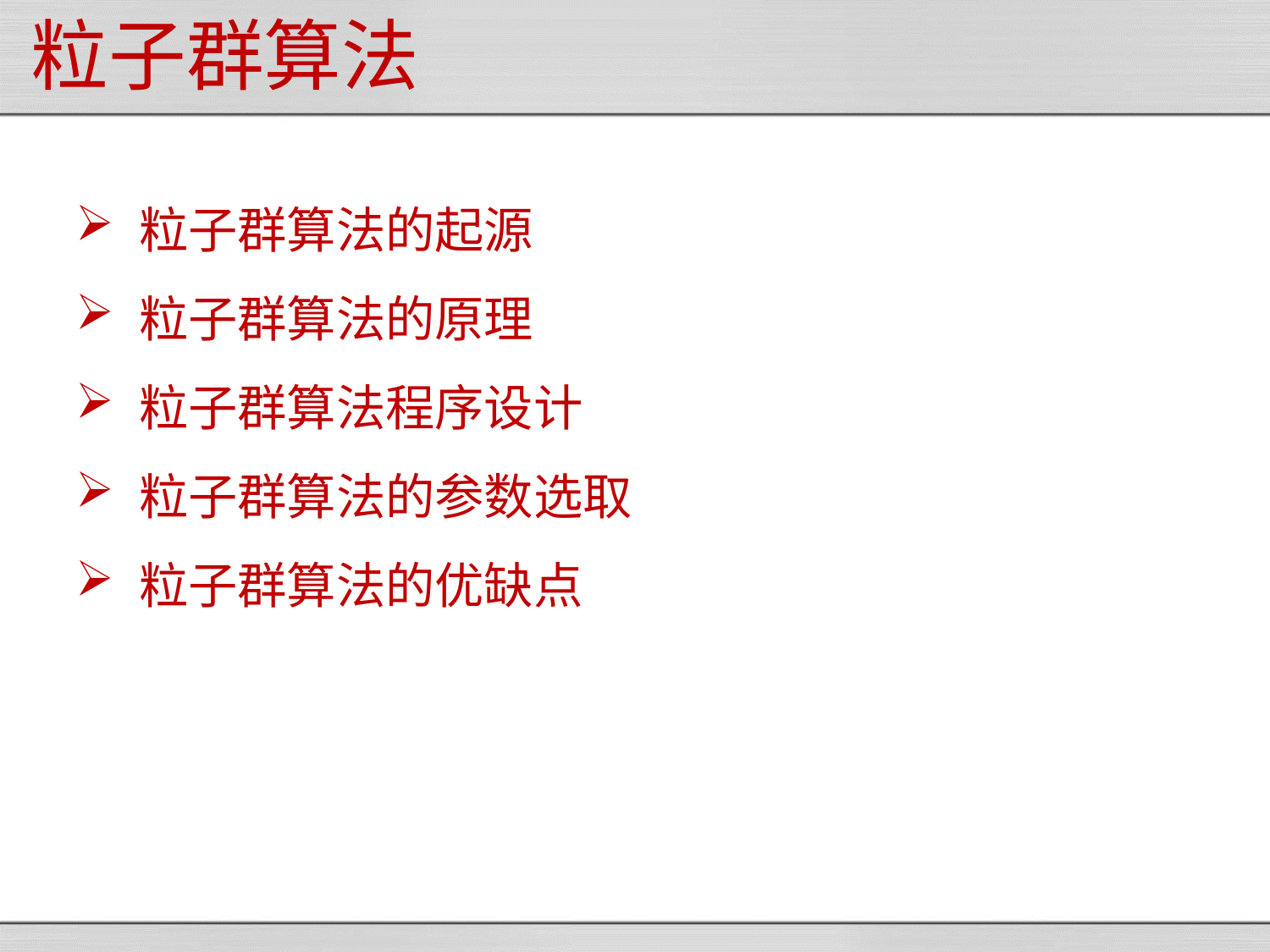

# 粒子群算法
粒子群算法的起源
粒子群算法的原理
粒子群算法程序设计
粒子群算法的参数选取
粒子群算法的优缺点